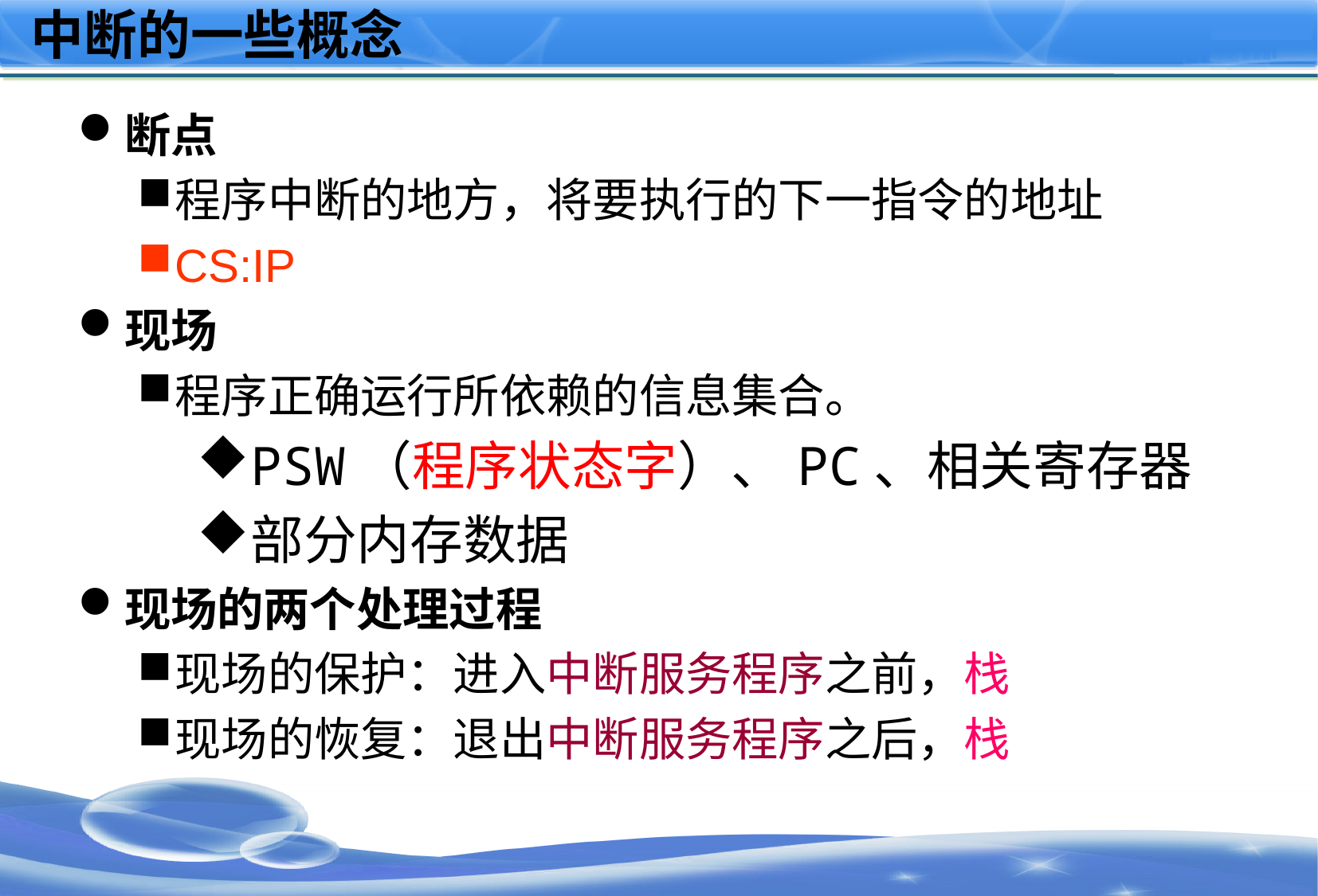

# 中断的一些概念
断点
程序中断的地方，将要执行的下一指令的地址
CS:IP
现场
程序正确运行所依赖的信息集合。
PSW（程序状态字）、PC、相关寄存器
部分内存数据
现场的两个处理过程
现场的保护：进入中断服务程序之前，栈
现场的恢复：退出中断服务程序之后，栈